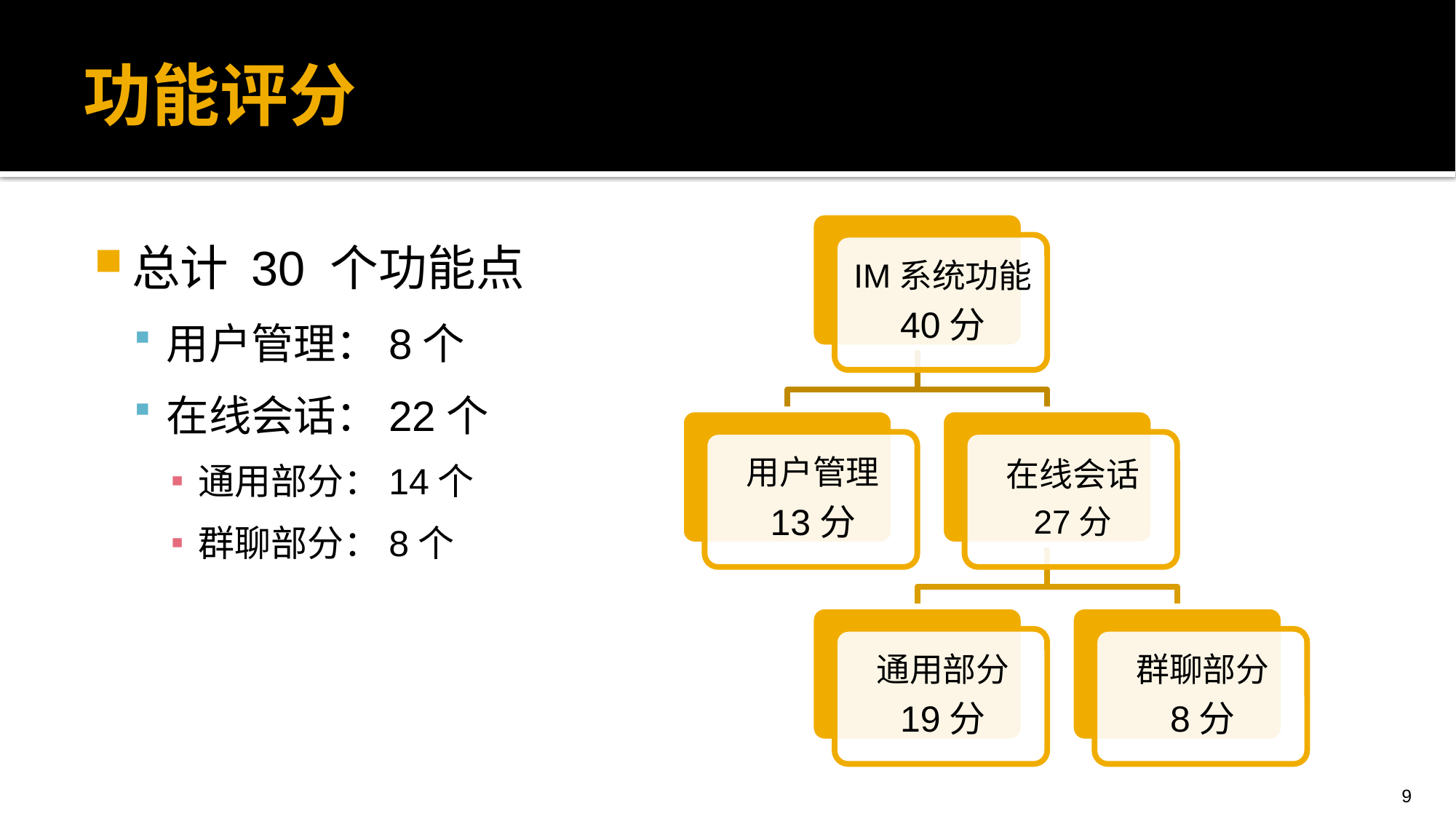

# 功能评分
IM系统功能
40分
用户管理
13分
在线会话
27分
通用部分
19分
群聊部分
8分
总计 30 个功能点
用户管理：8个
在线会话：22个
通用部分：14个
群聊部分：8个
9